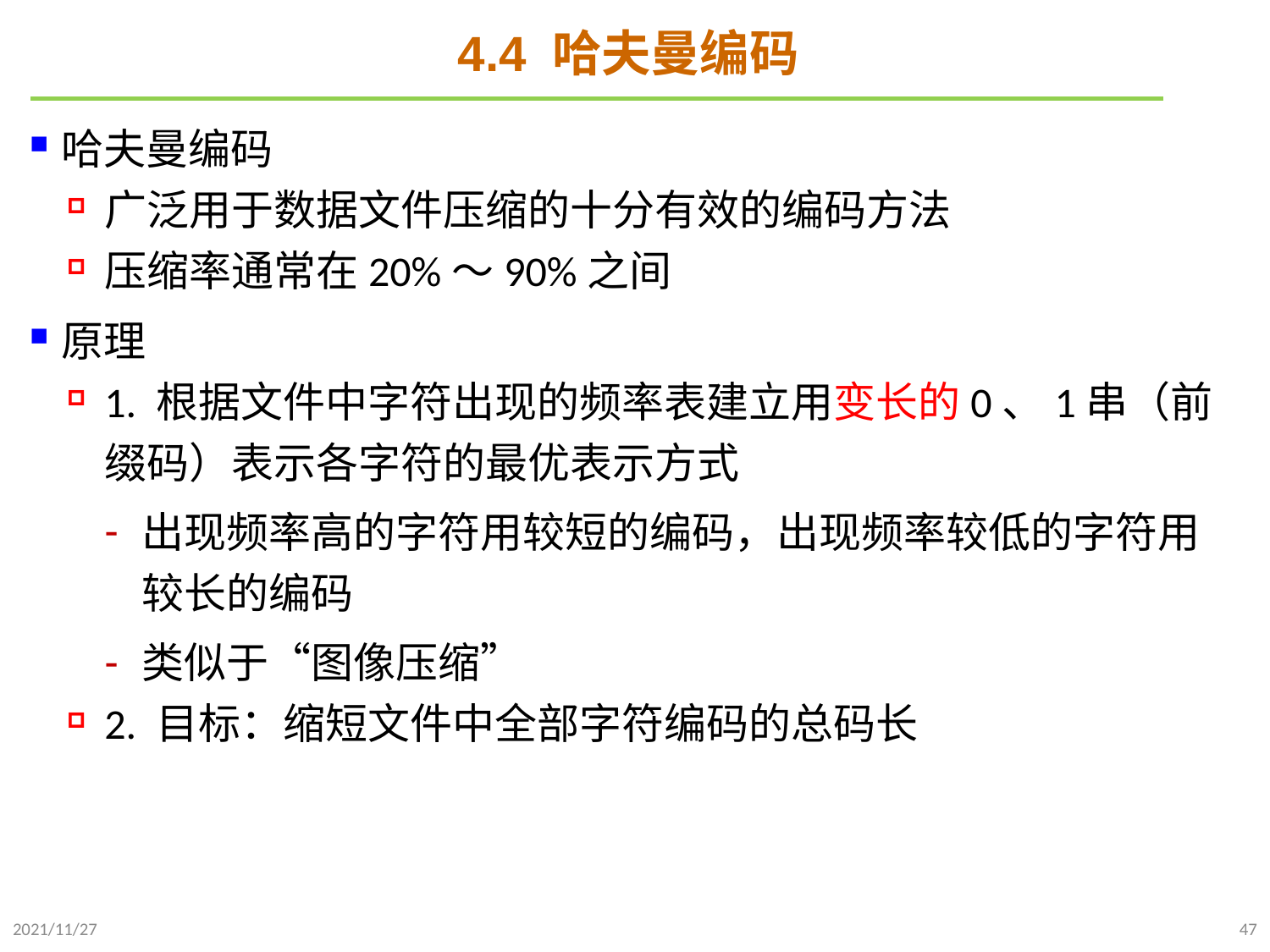

# 4.4 哈夫曼编码
哈夫曼编码
广泛用于数据文件压缩的十分有效的编码方法
压缩率通常在20%～90%之间
原理
1. 根据文件中字符出现的频率表建立用变长的0、1串（前缀码）表示各字符的最优表示方式
出现频率高的字符用较短的编码，出现频率较低的字符用较长的编码
类似于“图像压缩”
2. 目标：缩短文件中全部字符编码的总码长

2021/11/27
47